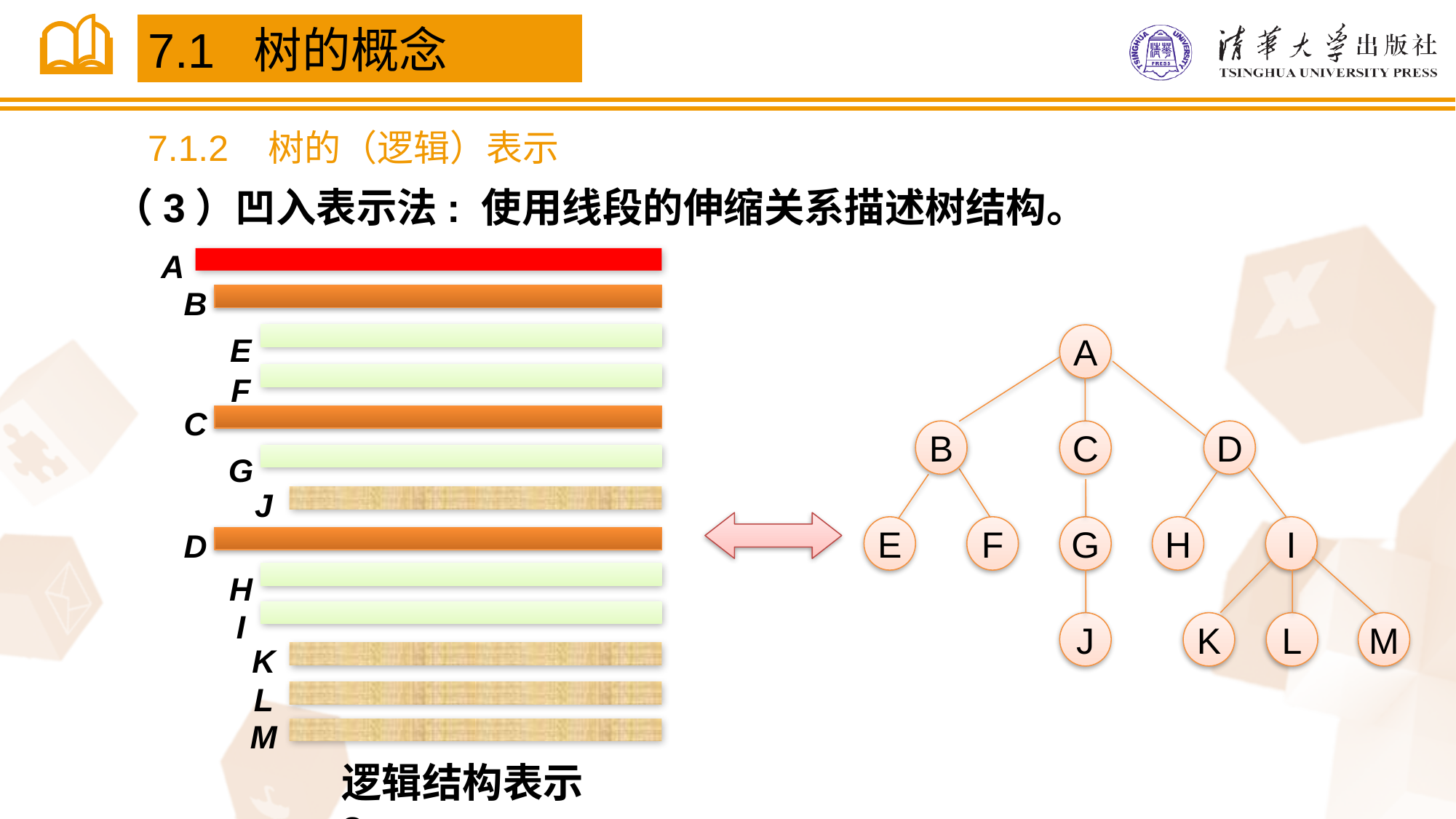

7.1  树的概念
7.1.2   树的（逻辑）表示
（3）凹入表示法: 使用线段的伸缩关系描述树结构。
A

B

E

F

C

G

J

D

H

I

K

L

M

A

B
C
D

E
F
G
H
I

J
K
L
M

逻辑结构表示3